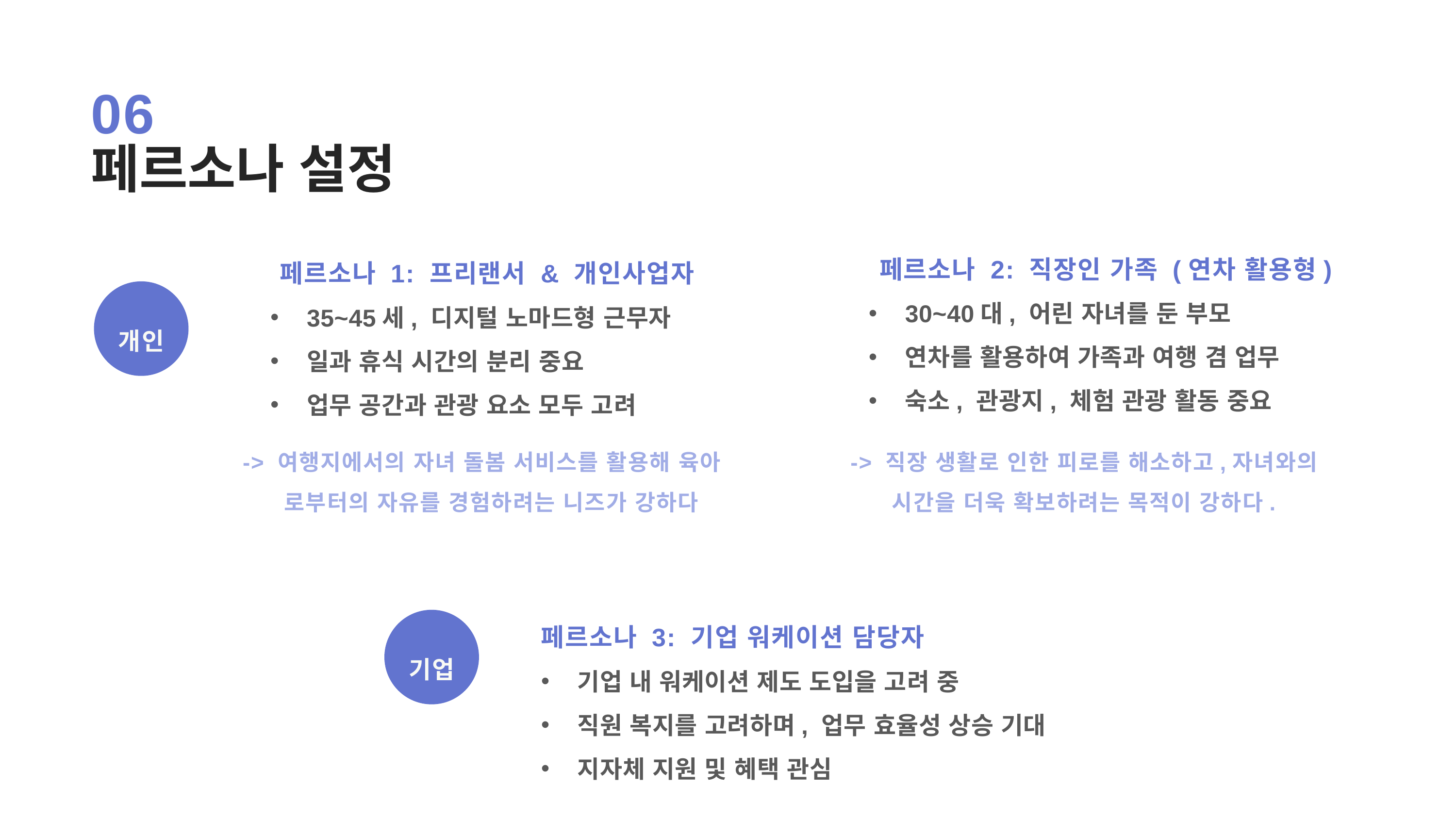

06
페르소나 설정
 페르소나 2: 직장인 가족 (연차 활용형)
30~40대, 어린 자녀를 둔 부모
연차를 활용하여 가족과 여행 겸 업무
숙소, 관광지, 체험 관광 활동 중요
 페르소나 1: 프리랜서 & 개인사업자
35~45세, 디지털 노마드형 근무자
일과 휴식 시간의 분리 중요
업무 공간과 관광 요소 모두 고려

개인
-> 여행지에서의 자녀 돌봄 서비스를 활용해 육아
     로부터의 자유를 경험하려는 니즈가 강하다
-> 직장 생활로 인한 피로를 해소하고,자녀와의
     시간을 더욱 확보하려는 목적이 강하다.
페르소나 3: 기업 워케이션 담당자
기업 내 워케이션 제도 도입을 고려 중
직원 복지를 고려하며, 업무 효율성 상승 기대
지자체 지원 및 혜택 관심

기업